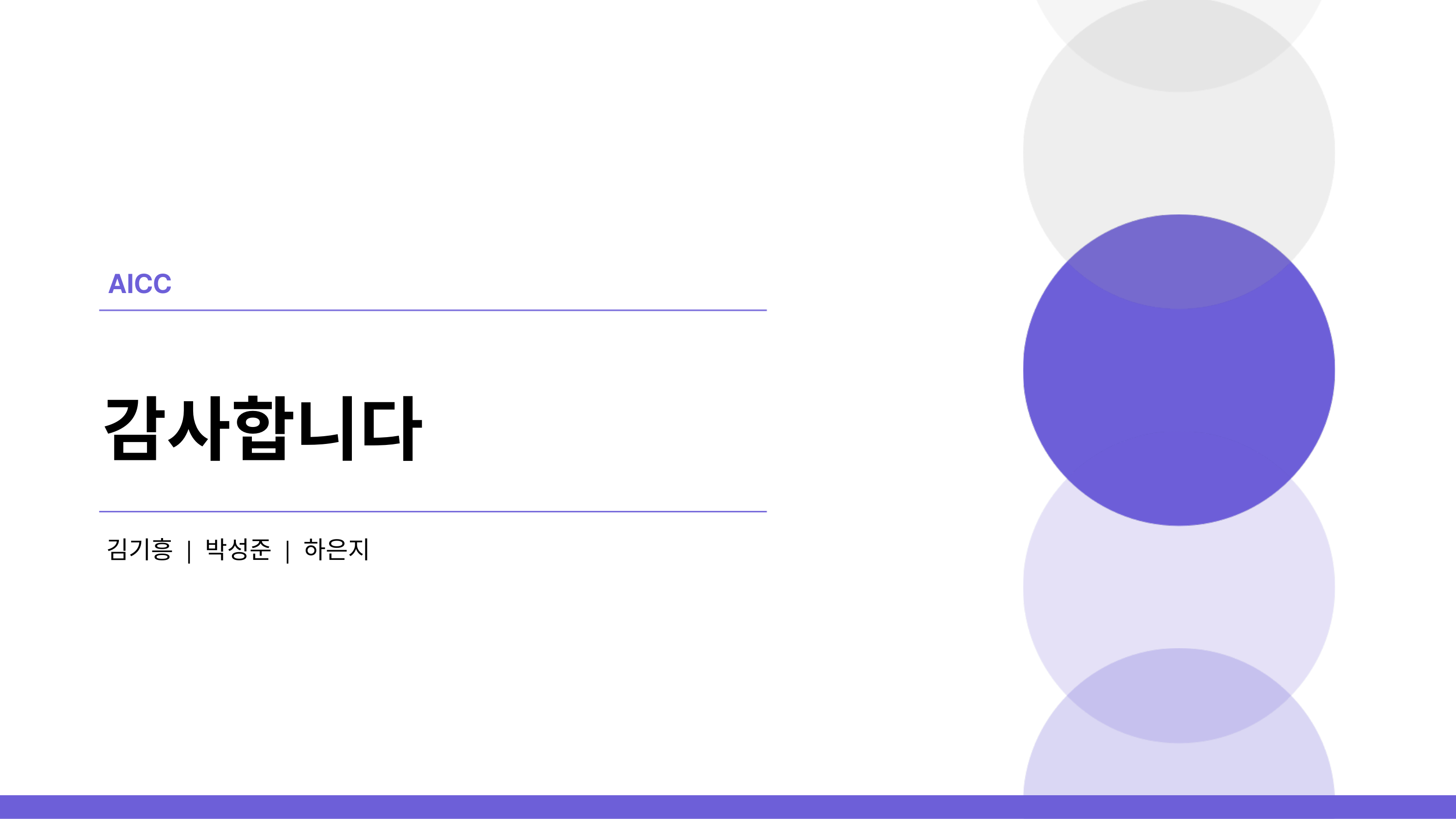

AICC

감사합니다

김기흥 | 박성준 | 하은지